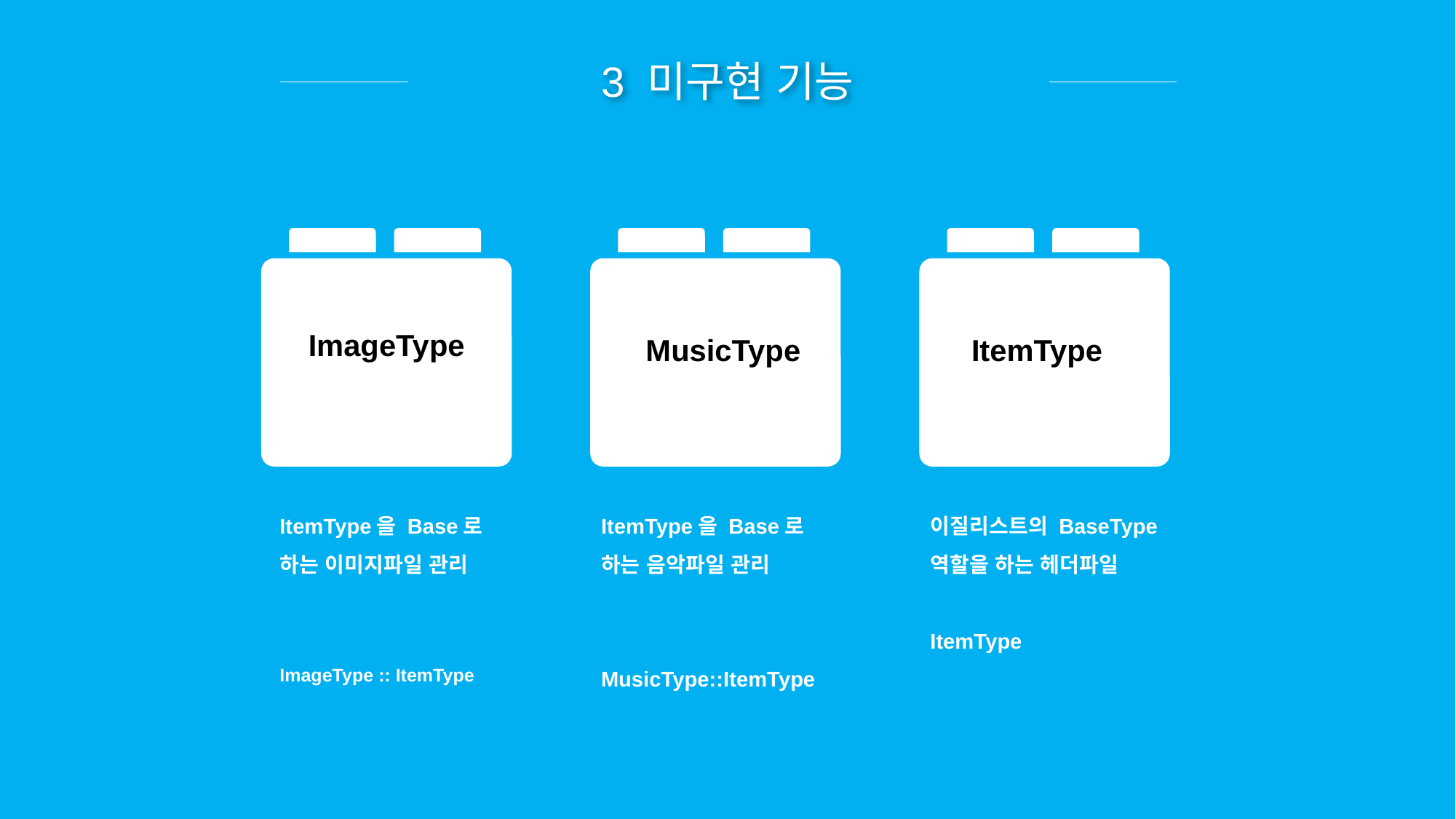

3 미구현 기능

ImageType
MusicType
ItemType
ItemType을 Base로 하는 이미지파일 관리

ImageType :: ItemType
ItemType을 Base로 하는 음악파일 관리

MusicType::ItemType
이질리스트의 BaseType역할을 하는 헤더파일

ItemType